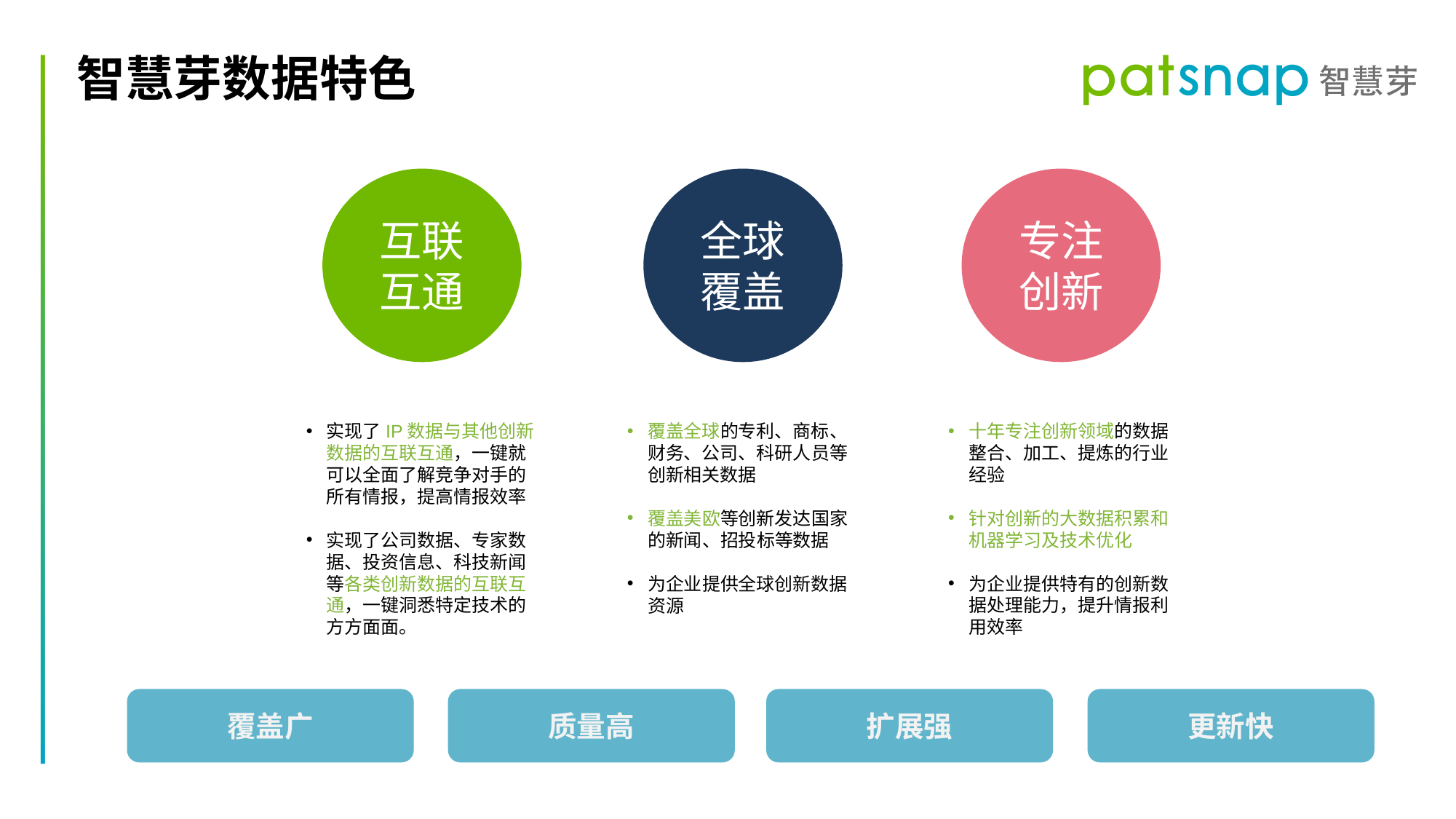

智慧芽数据特色
互联互通
全球覆盖
专注创新
实现了IP数据与其他创新数据的互联互通，一键就可以全面了解竞争对手的所有情报，提高情报效率

实现了公司数据、专家数据、投资信息、科技新闻等各类创新数据的互联互通，一键洞悉特定技术的方方面面。
覆盖全球的专利、商标、财务、公司、科研人员等创新相关数据

覆盖美欧等创新发达国家的新闻、招投标等数据

为企业提供全球创新数据资源
十年专注创新领域的数据整合、加工、提炼的行业经验

针对创新的大数据积累和机器学习及技术优化

为企业提供特有的创新数据处理能力，提升情报利用效率
覆盖广
质量高
扩展强
更新快